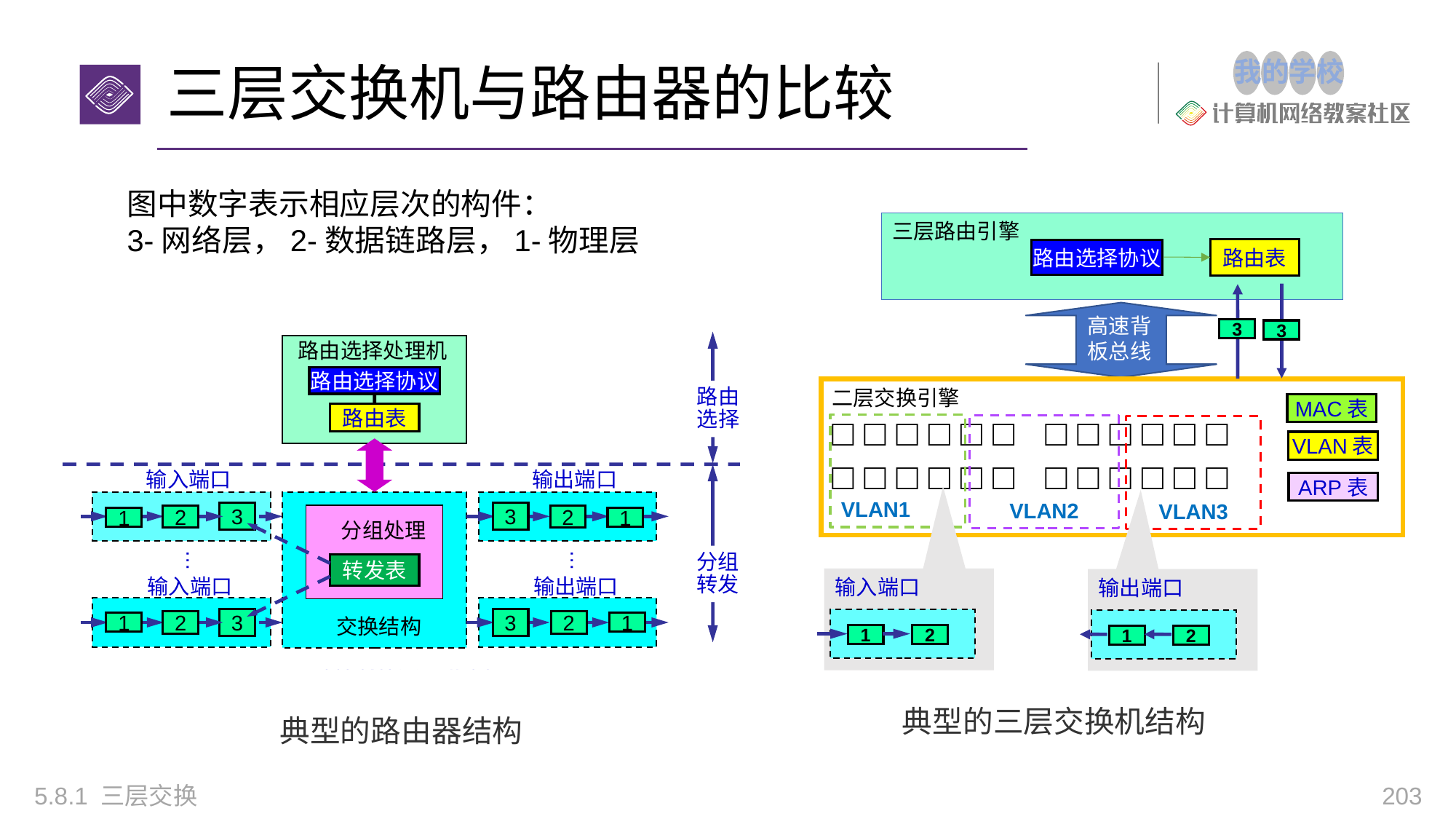

# 三层交换机与路由器的比较
图中数字表示相应层次的构件：
3-网络层，2-数据链路层，1-物理层
三层路由引擎

路由表
路由选择协议

高速背
板总线
3
二层交换引擎
□ □ □ □ □ □   □ □ □ □ □ □
□ □ □ □ □ □   □ □ □ □ □ □

MAC表

VLAN1

VLAN2

VLAN3
VLAN表
ARP表
输入端口

输出端口

1
2
1
2

3

路由选择处理机

路由选择协议
路由
选择

路由表

输入端口
输出端口

3
3
2
2

1
1
分组处理

…
…
分组
转发
转发表
输入端口
输出端口

交换结构
3
3
2
2
1
1

课件制作人：谢希仁
典型的三层交换机结构
典型的路由器结构
5.8.1 三层交换
203